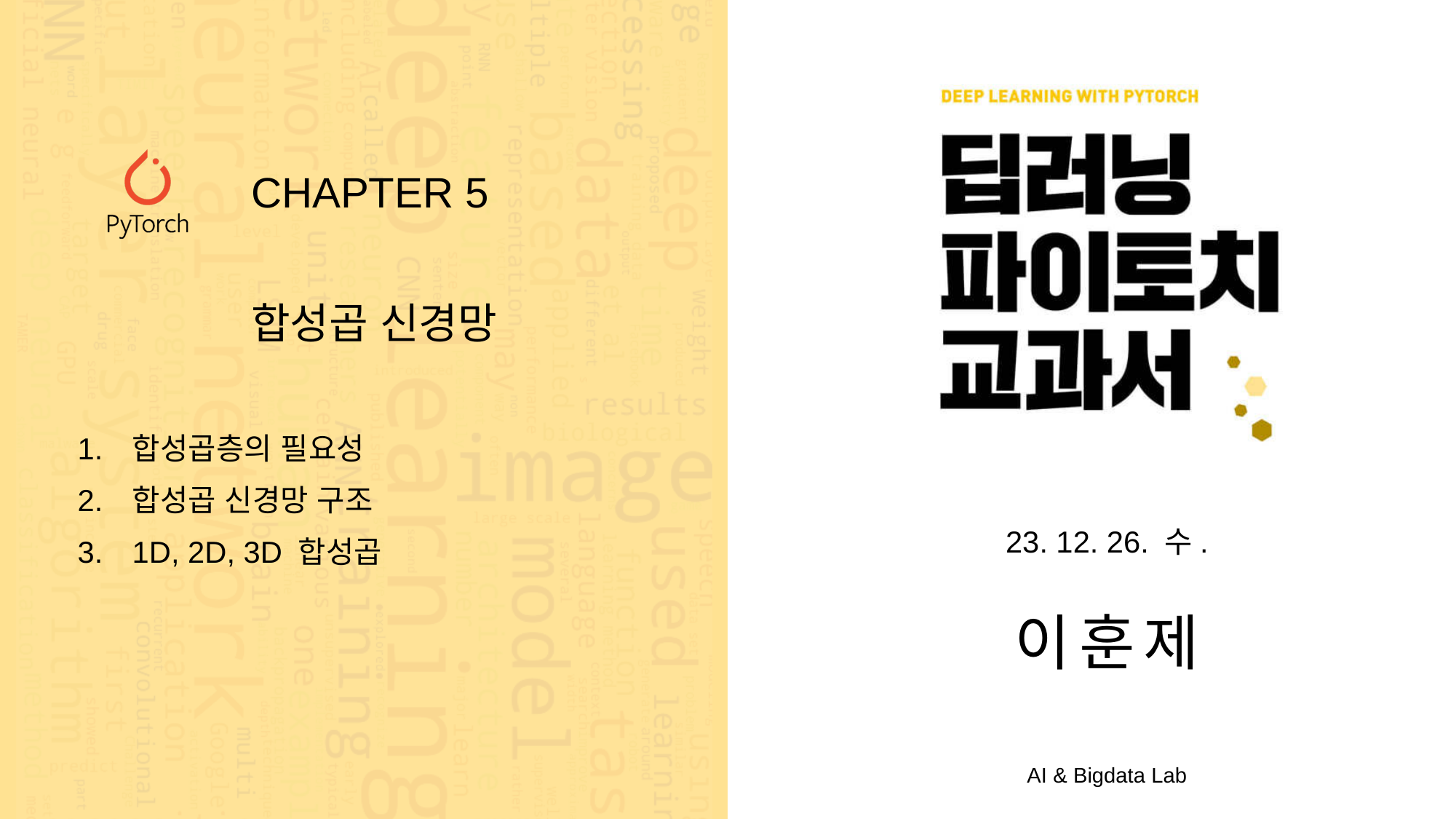

CHAPTER 5
합성곱 신경망
합성곱층의 필요성
합성곱 신경망 구조
1D, 2D, 3D 합성곱
23. 12. 26. 수.
이훈제